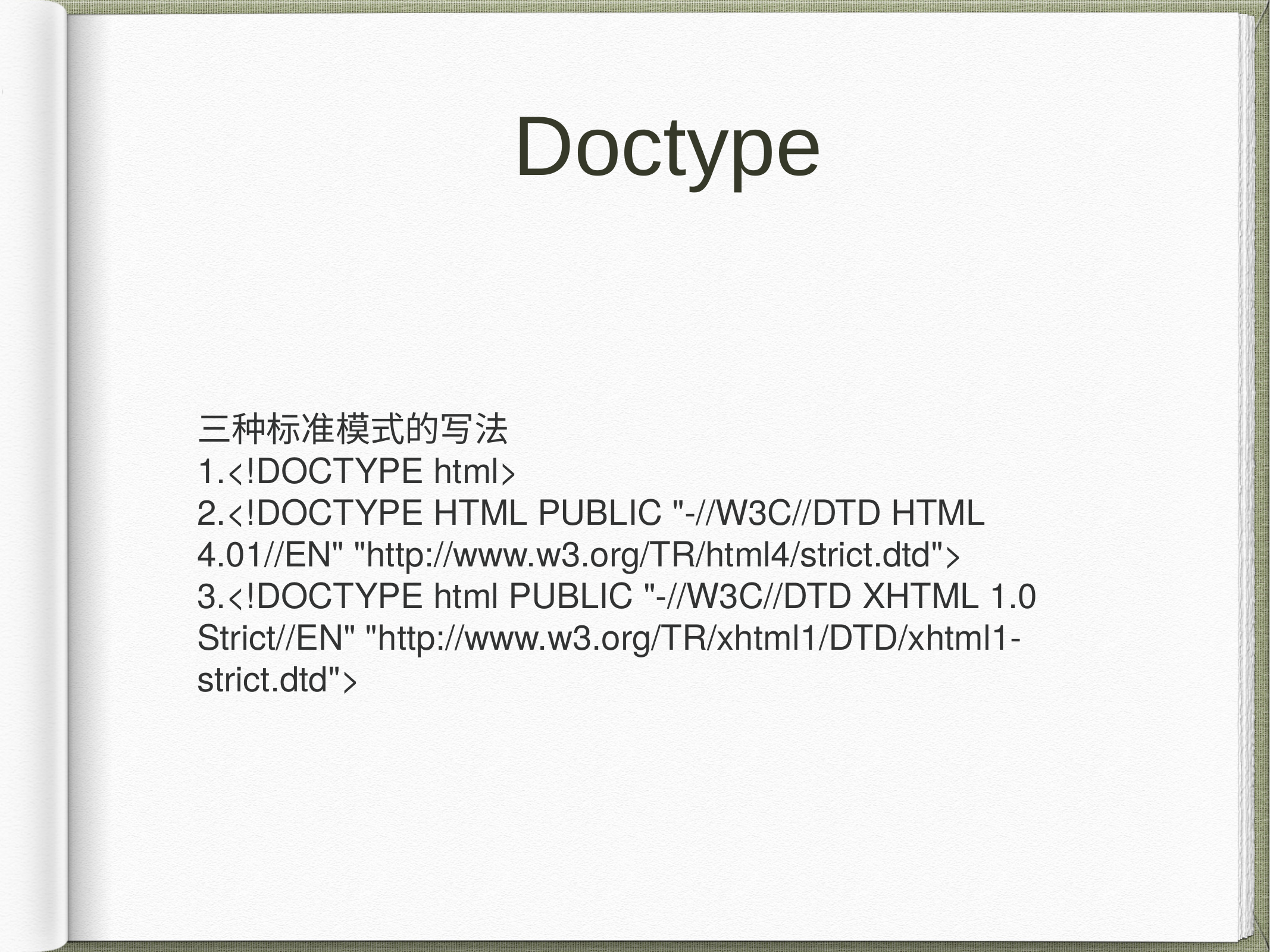

# Doctype
三种标准模式的写法
1.<!DOCTYPE html>
2.<!DOCTYPE HTML PUBLIC "-//W3C//DTD HTML 4.01//EN" "http://www.w3.org/TR/html4/strict.dtd">
3.<!DOCTYPE html PUBLIC "-//W3C//DTD XHTML 1.0 Strict//EN" "http://www.w3.org/TR/xhtml1/DTD/xhtml1-strict.dtd">